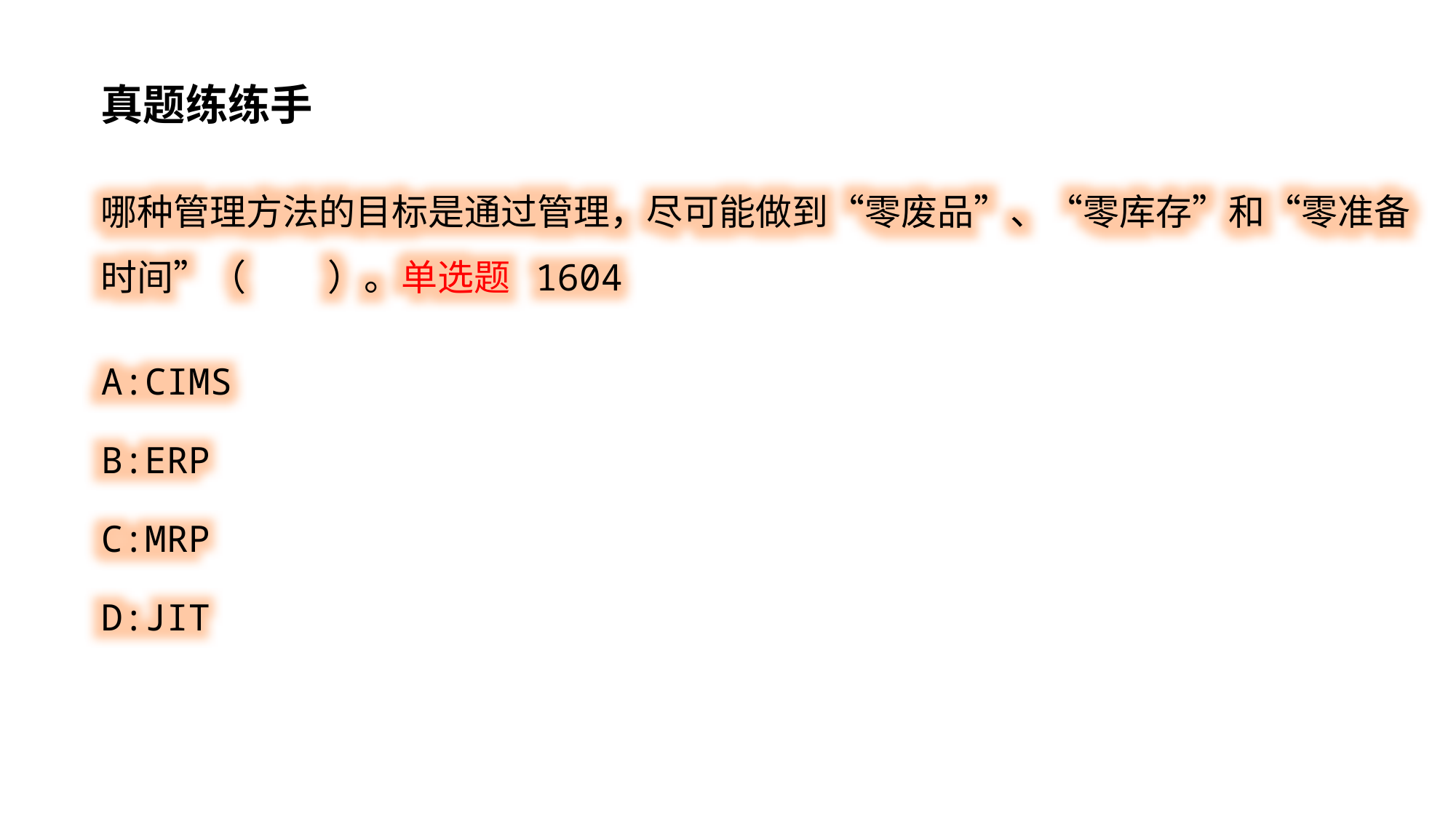

真题练练手
哪种管理方法的目标是通过管理，尽可能做到“零废品”、“零库存”和“零准备时间”（          ）。单选题  1604

A:CIMS

B:ERP

C:MRP

D:JIT